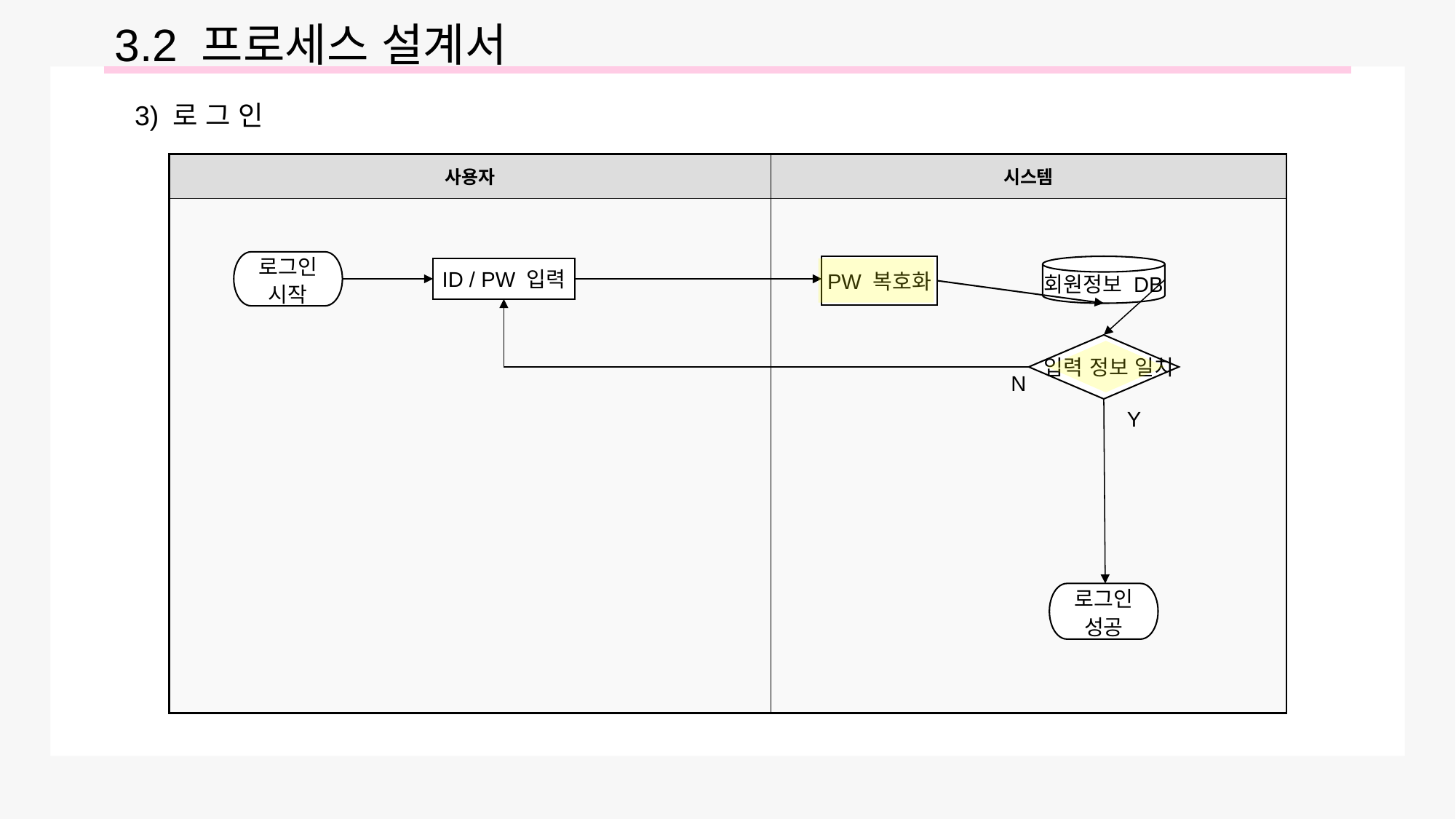

3.2 프로세스 설계서
3) 로 그 인
| 사용자 | 시스템 |
| --- | --- |
|  |  |
로그인 시작
PW 복호화
회원정보 DB
ID / PW 입력

입력 정보 일치

N
Y
로그인 성공